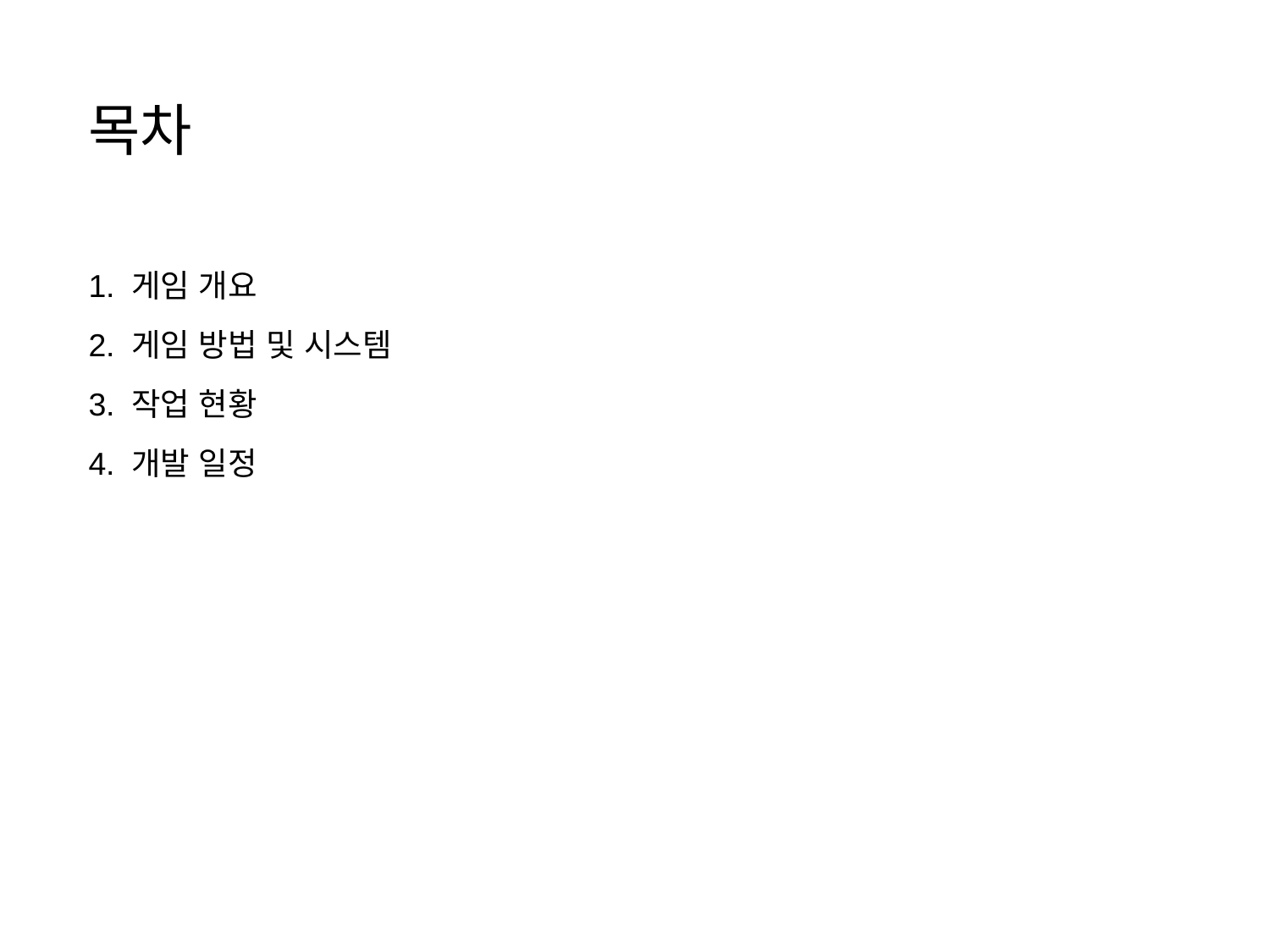

목차
1. 게임 개요
2. 게임 방법 및 시스템
3. 작업 현황
4. 개발 일정